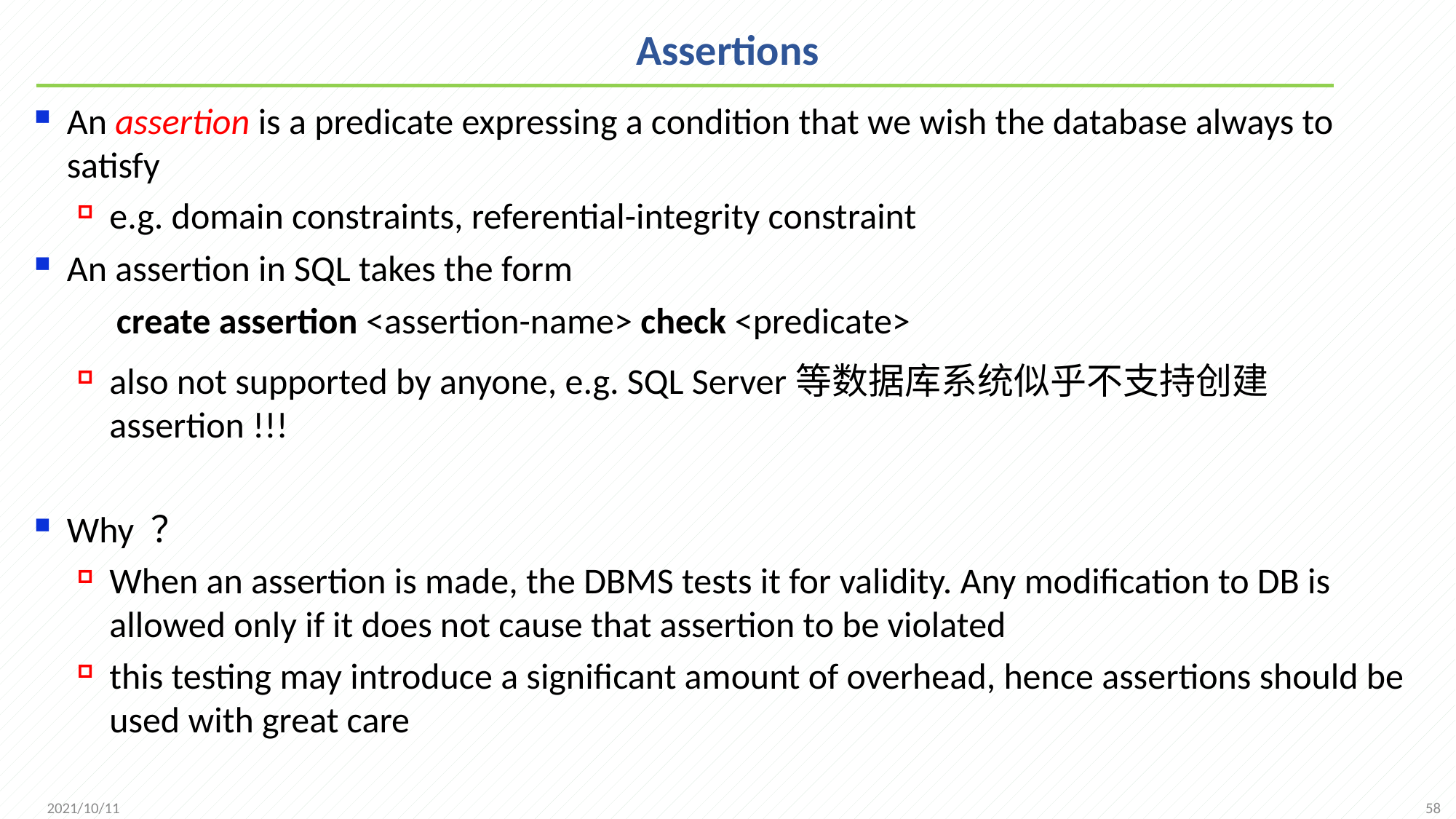

# Assertions
An assertion is a predicate expressing a condition that we wish the database always to satisfy
e.g. domain constraints, referential-integrity constraint
An assertion in SQL takes the form
          create assertion <assertion-name> check <predicate>
also not supported by anyone, e.g. SQL Server等数据库系统似乎不支持创建assertion !!!

Why ？
When an assertion is made, the DBMS tests it for validity. Any modification to DB is allowed only if it does not cause that assertion to be violated
this testing may introduce a significant amount of overhead, hence assertions should be used with great care

58
2021/10/11